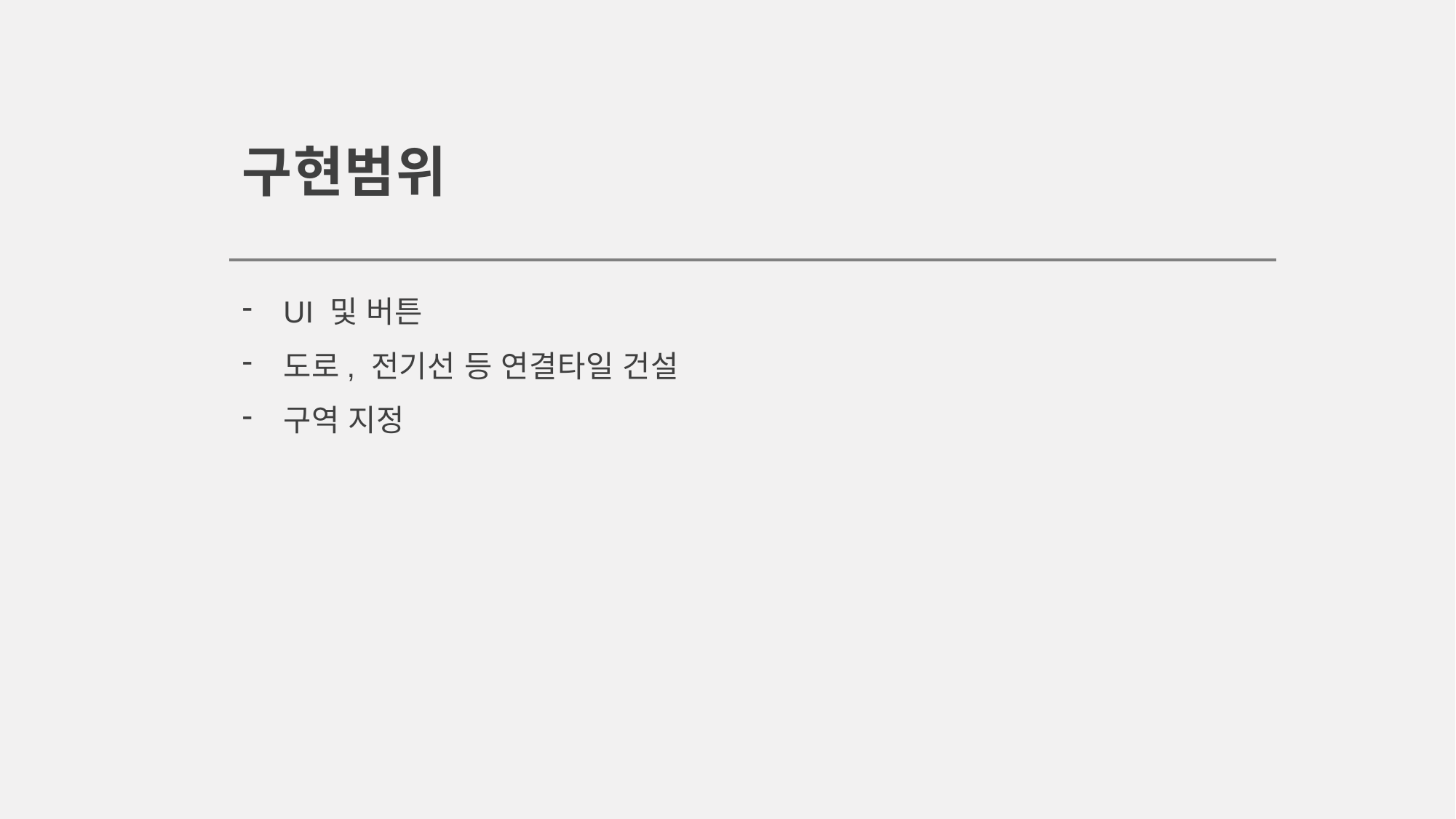

# 구현범위
UI 및 버튼
도로, 전기선 등 연결타일 건설
구역 지정